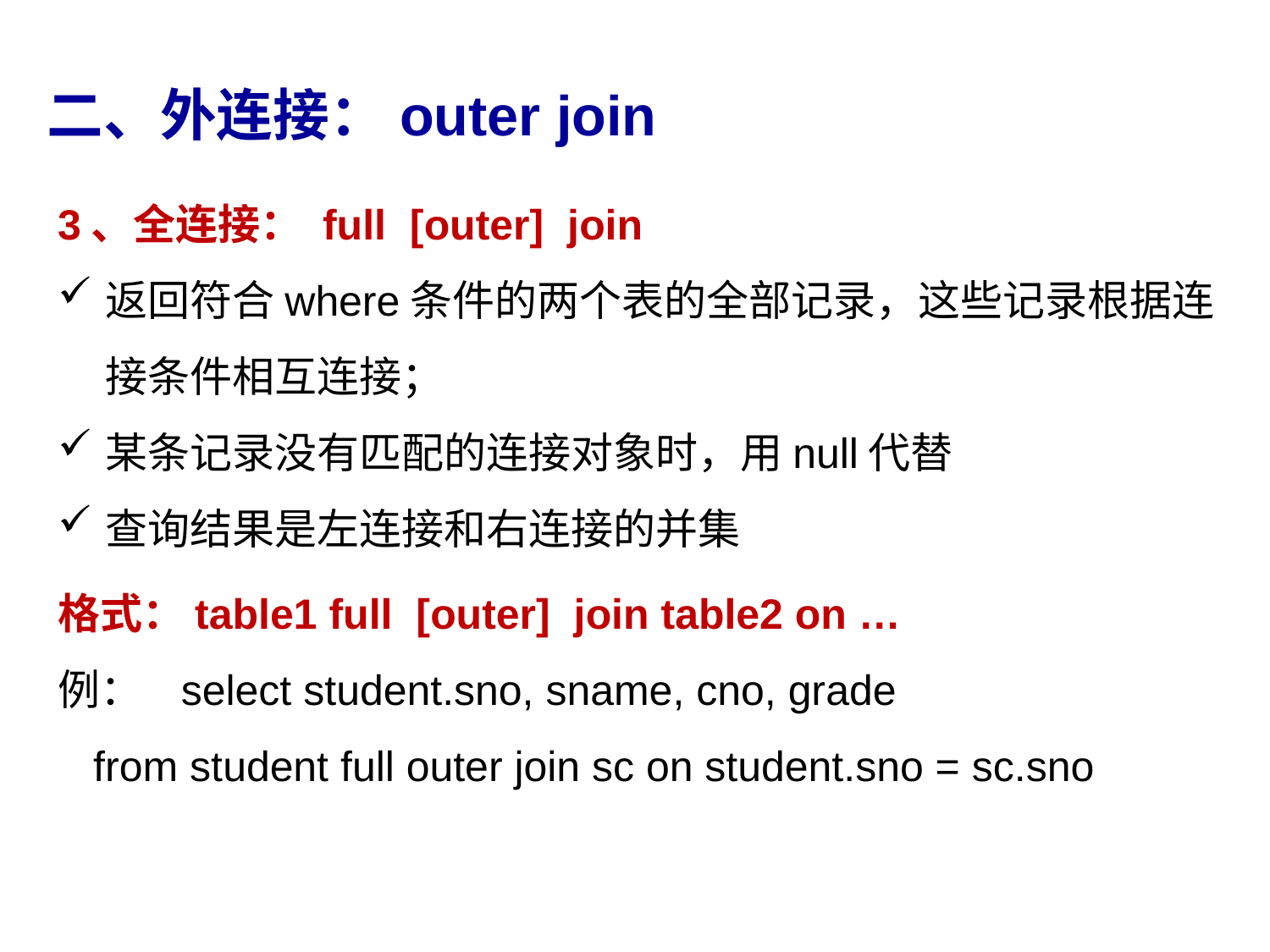

二、外连接：outer join
3、全连接： full  [outer]  join
返回符合where条件的两个表的全部记录，这些记录根据连接条件相互连接；
某条记录没有匹配的连接对象时，用null代替
查询结果是左连接和右连接的并集
格式：table1 full  [outer]  join table2 on …
例：   select student.sno, sname, cno, grade
   from student full outer join sc on student.sno = sc.sno